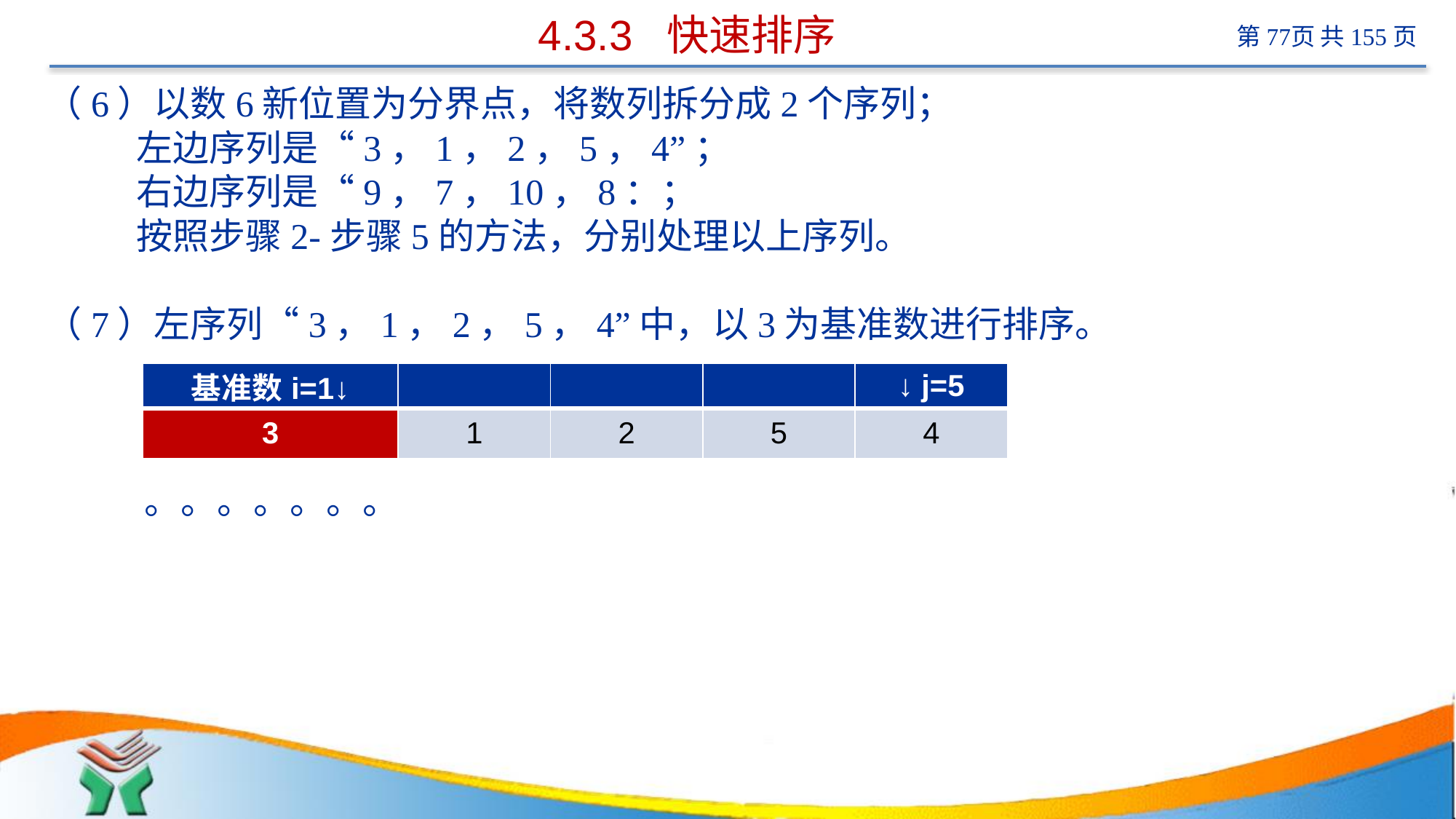

# 4.3.3  快速排序
（6）以数6新位置为分界点，将数列拆分成2个序列；
          左边序列是“3，1，2，5，4”；
          右边序列是“9，7，10，8：；
          按照步骤2-步骤5的方法，分别处理以上序列。

（7）左序列“3，1，2，5，4”中，以3为基准数进行排序。

           。。。。。。。

| 基准数i=1↓ |  |  |  | ↓ j=5 |
| --- | --- | --- | --- | --- |
| 3 | 1 | 2 | 5 | 4 |